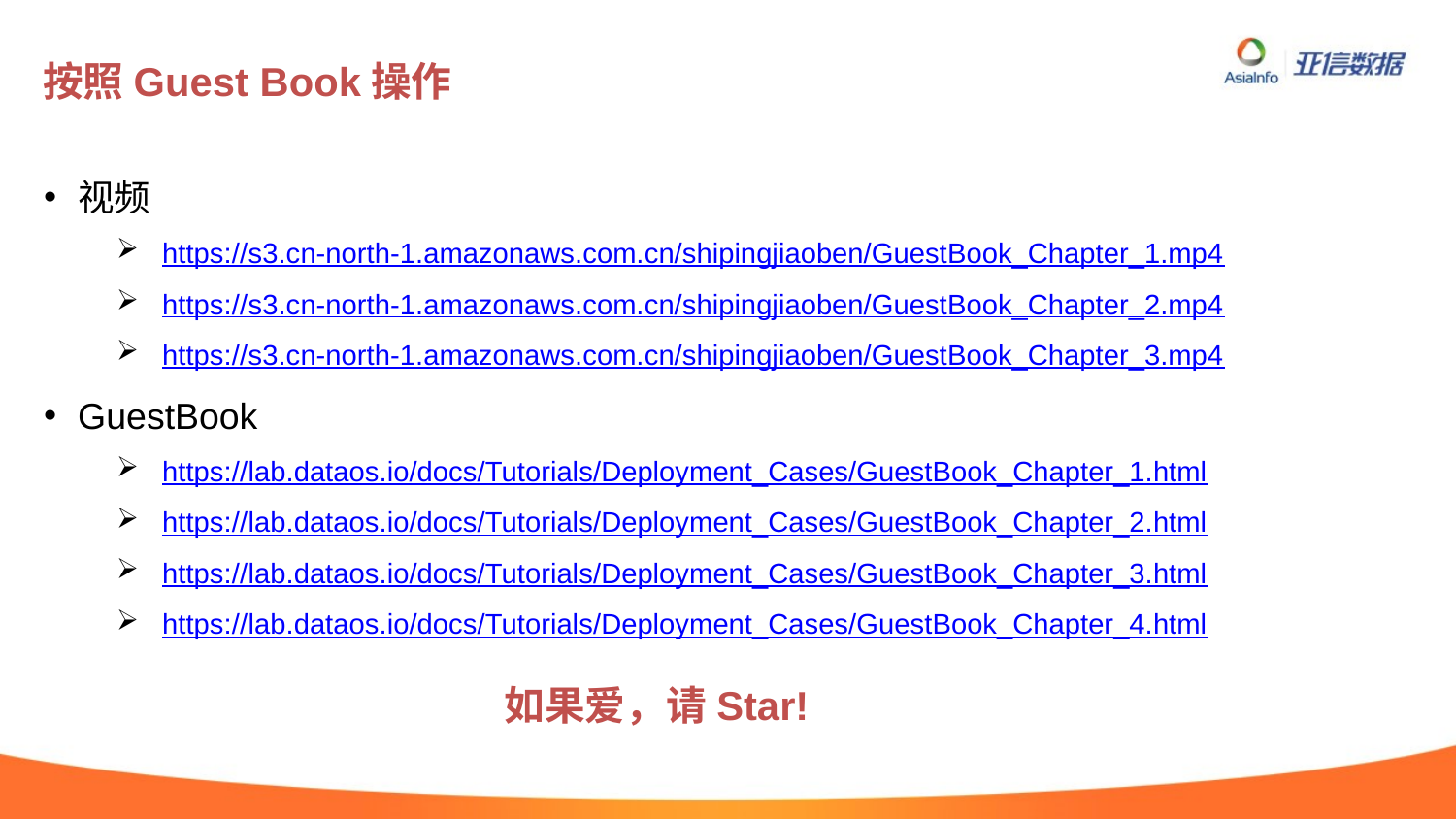

# 按照Guest Book操作
视频
https://s3.cn-north-1.amazonaws.com.cn/shipingjiaoben/GuestBook_Chapter_1.mp4
https://s3.cn-north-1.amazonaws.com.cn/shipingjiaoben/GuestBook_Chapter_2.mp4
https://s3.cn-north-1.amazonaws.com.cn/shipingjiaoben/GuestBook_Chapter_3.mp4
GuestBook
https://lab.dataos.io/docs/Tutorials/Deployment_Cases/GuestBook_Chapter_1.html
https://lab.dataos.io/docs/Tutorials/Deployment_Cases/GuestBook_Chapter_2.html
https://lab.dataos.io/docs/Tutorials/Deployment_Cases/GuestBook_Chapter_3.html
https://lab.dataos.io/docs/Tutorials/Deployment_Cases/GuestBook_Chapter_4.html

如果爱，请Star!